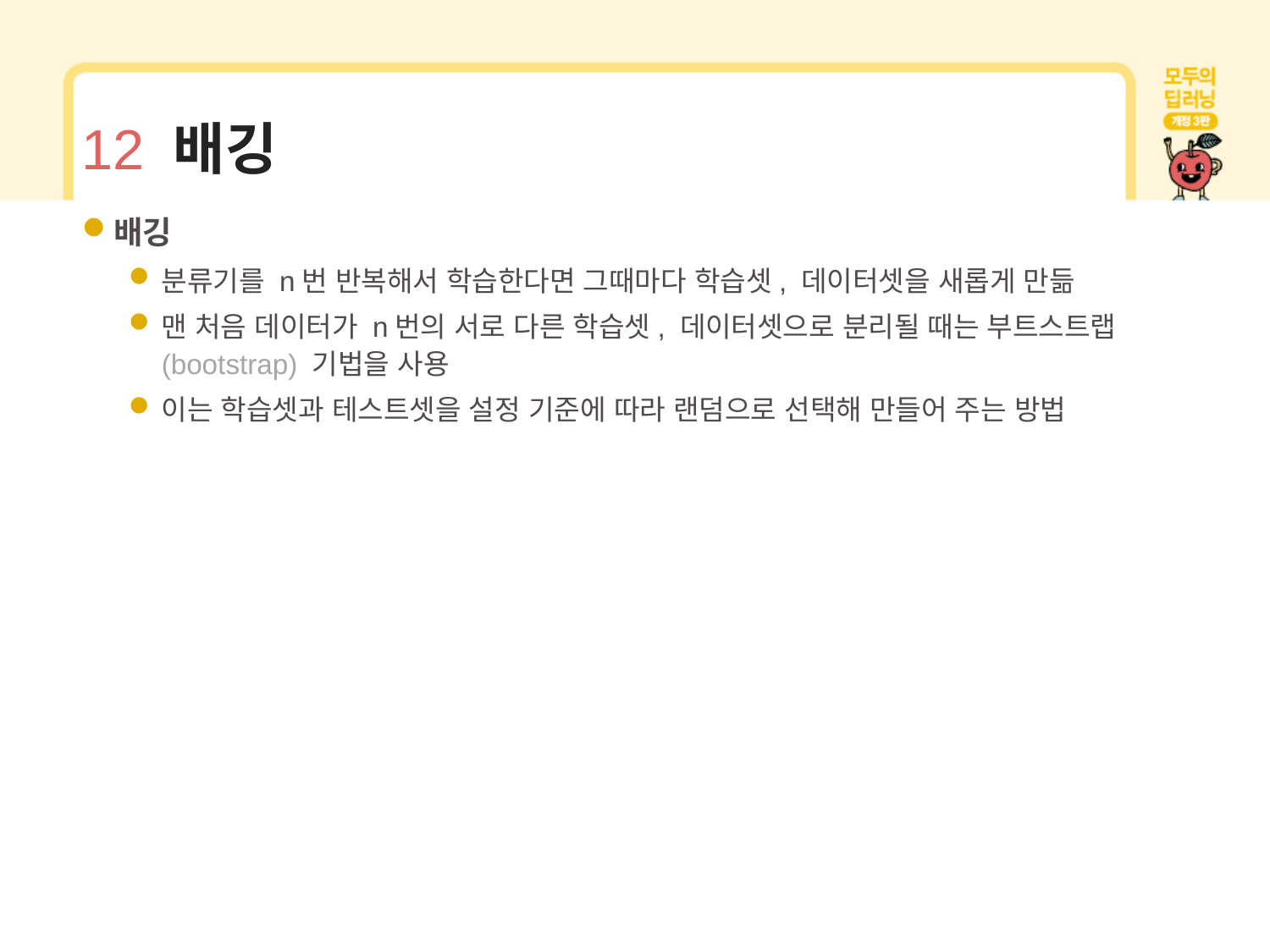

# 12 배깅
배깅
분류기를 n번 반복해서 학습한다면 그때마다 학습셋, 데이터셋을 새롭게 만듦
맨 처음 데이터가 n번의 서로 다른 학습셋, 데이터셋으로 분리될 때는 부트스트랩(bootstrap) 기법을 사용
이는 학습셋과 테스트셋을 설정 기준에 따라 랜덤으로 선택해 만들어 주는 방법